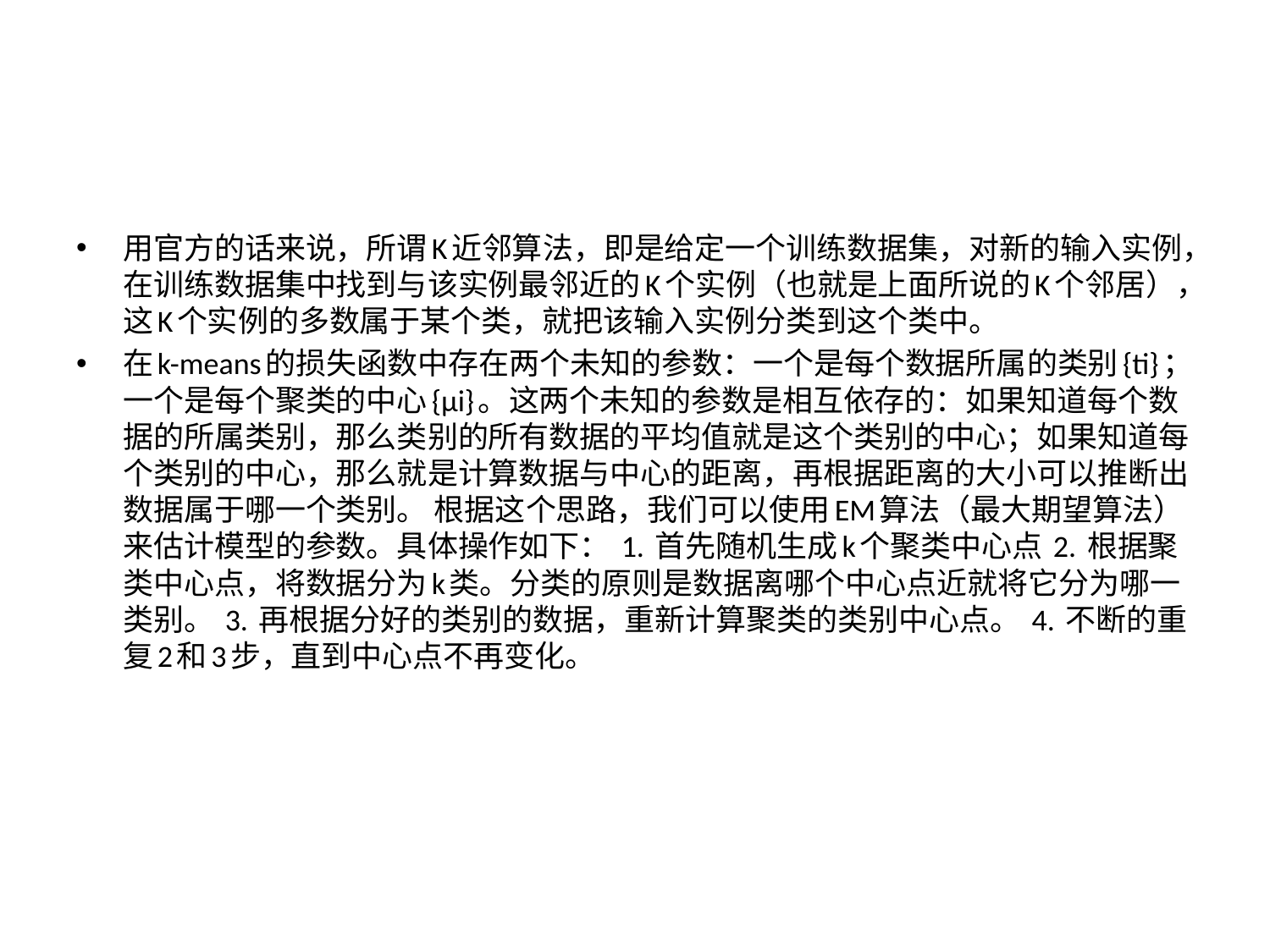

#
用官方的话来说，所谓K近邻算法，即是给定一个训练数据集，对新的输入实例，在训练数据集中找到与该实例最邻近的K个实例（也就是上面所说的K个邻居），这K个实例的多数属于某个类，就把该输入实例分类到这个类中。
在k-means的损失函数中存在两个未知的参数：一个是每个数据所属的类别{ti}；一个是每个聚类的中心{μi}。这两个未知的参数是相互依存的：如果知道每个数据的所属类别，那么类别的所有数据的平均值就是这个类别的中心；如果知道每个类别的中心，那么就是计算数据与中心的距离，再根据距离的大小可以推断出数据属于哪一个类别。 根据这个思路，我们可以使用EM算法（最大期望算法）来估计模型的参数。具体操作如下： 1. 首先随机生成k个聚类中心点 2. 根据聚类中心点，将数据分为k类。分类的原则是数据离哪个中心点近就将它分为哪一类别。 3. 再根据分好的类别的数据，重新计算聚类的类别中心点。 4. 不断的重复2和3步，直到中心点不再变化。